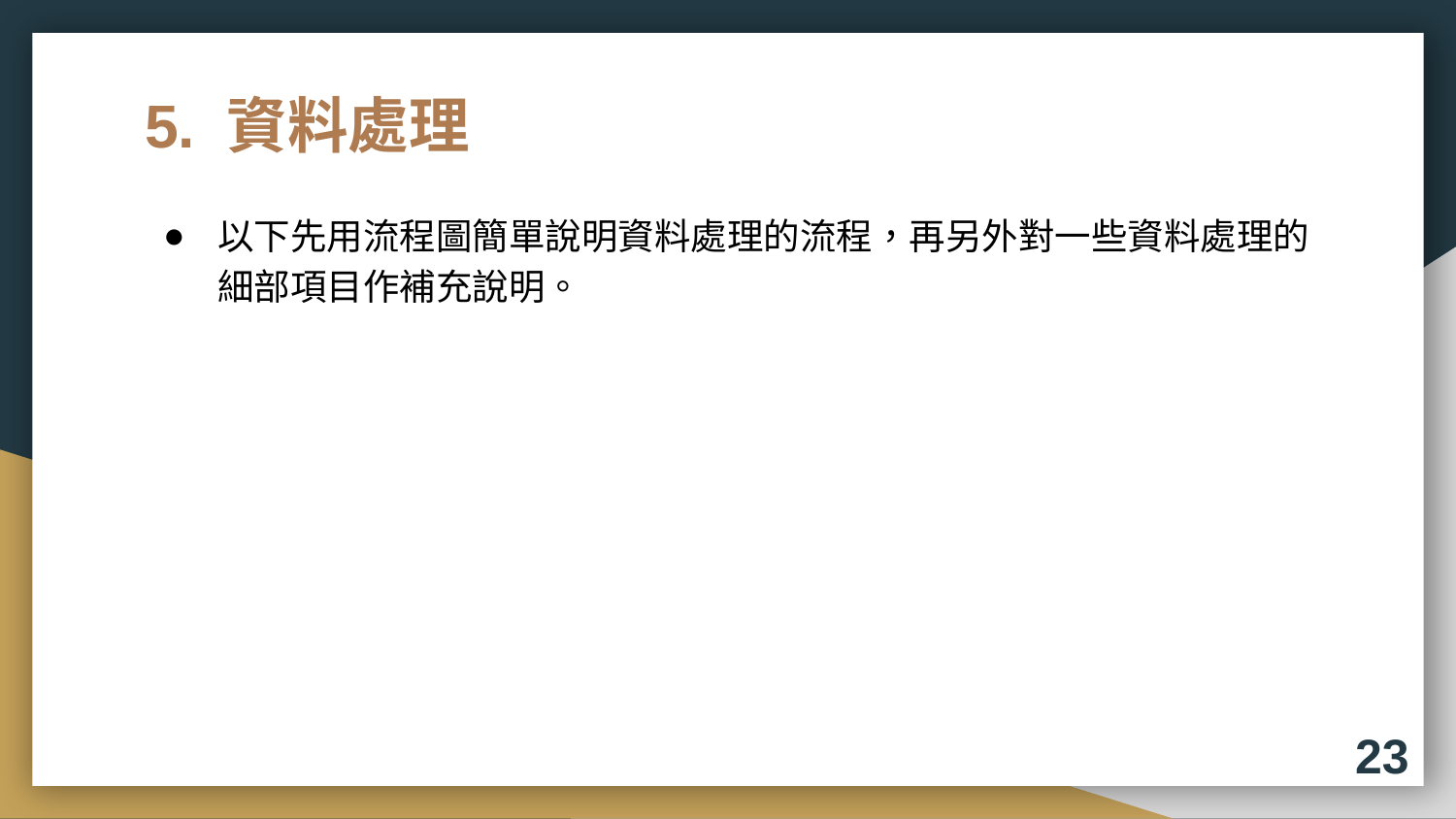

# 5. 資料處理
以下先用流程圖簡單說明資料處理的流程，再另外對一些資料處理的細部項目作補充說明。
23